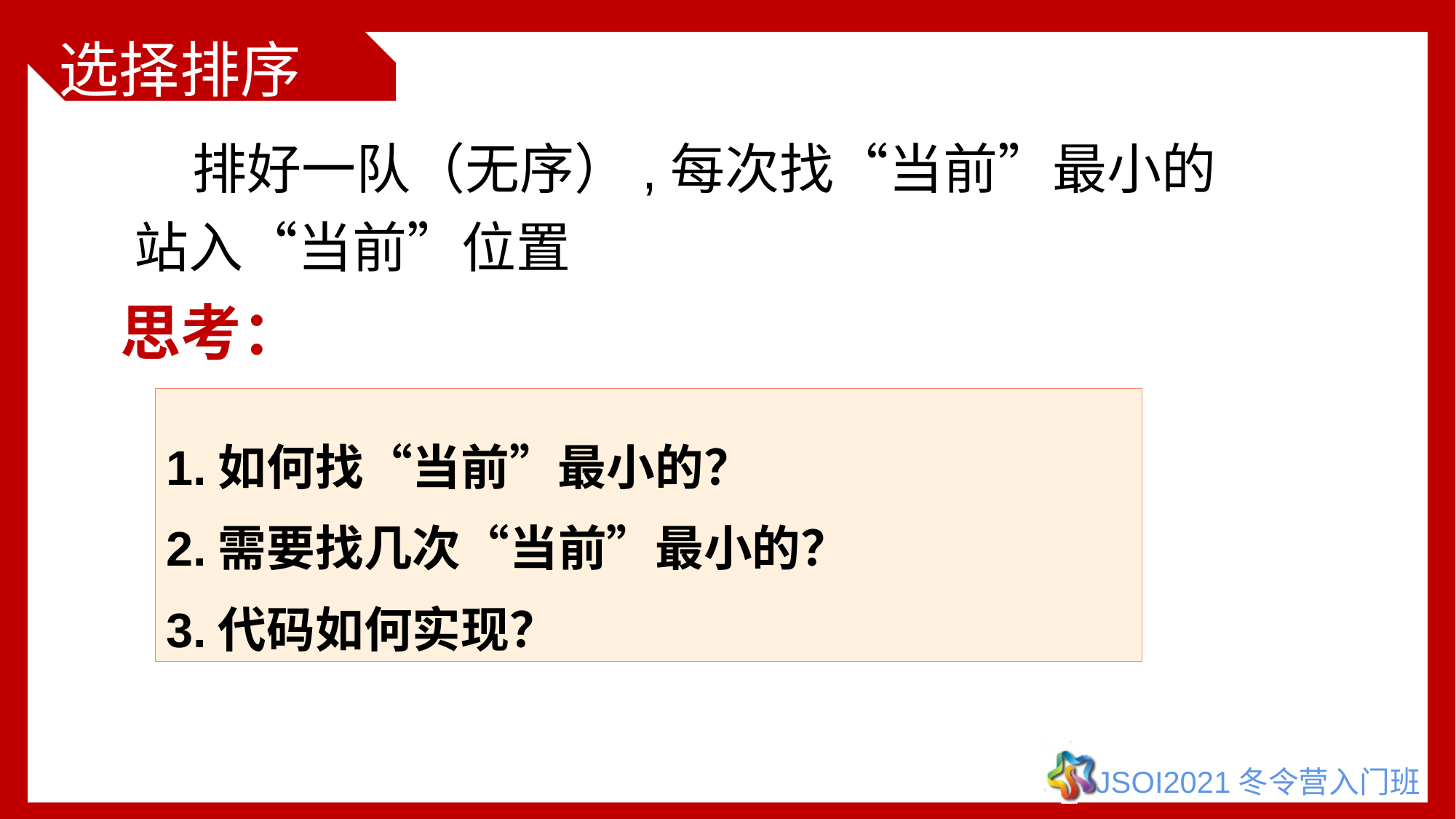

# 选择排序
     排好一队（无序）,每次找“当前”最小的站入“当前”位置
思考：

1.如何找“当前”最小的？

2.需要找几次“当前”最小的？

3.代码如何实现？